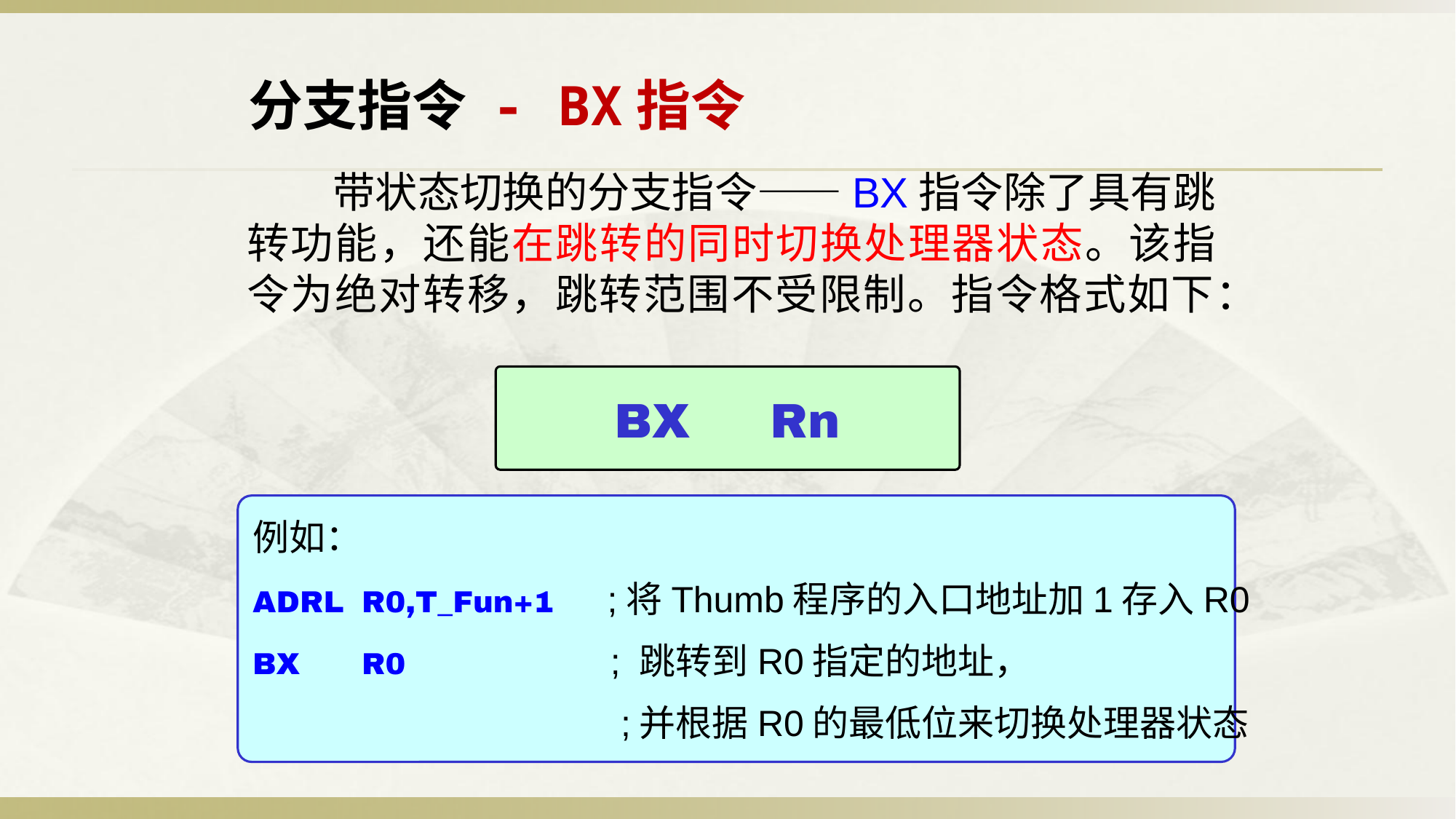

分支指令 - BX指令
        带状态切换的分支指令——BX指令除了具有跳转功能，还能在跳转的同时切换处理器状态。该指令为绝对转移，跳转范围不受限制。指令格式如下：

BX     Rn
例如：
ADRL	R0,T_Fun+1       ;将Thumb程序的入口地址加1存入R0
BX	R0		    ; 跳转到R0指定的地址，
			    ;并根据R0的最低位来切换处理器状态